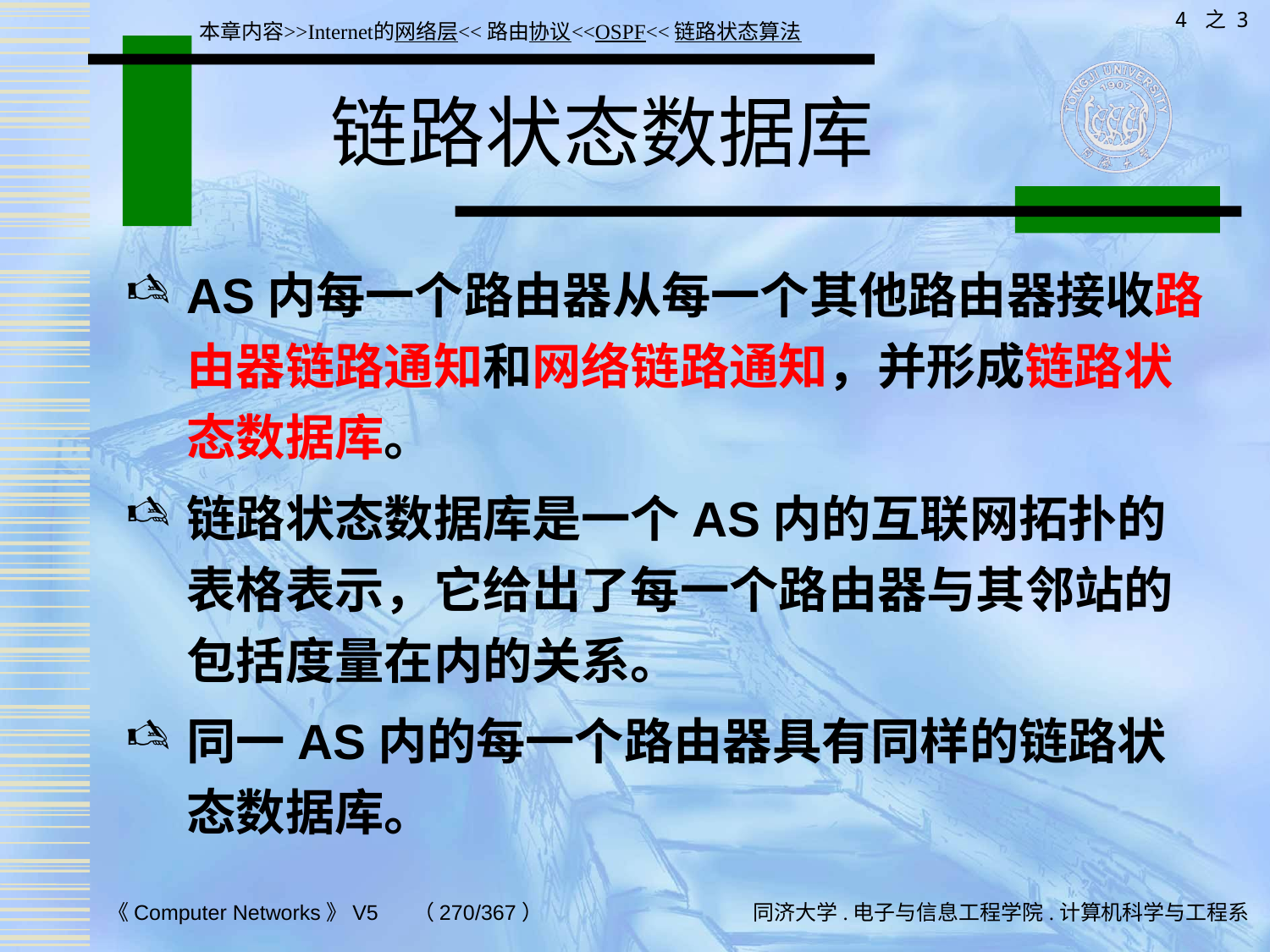

4 之 3
本章内容>>Internet的网络层<<路由协议<<OSPF<<链路状态算法
# 链路状态数据库
AS内每一个路由器从每一个其他路由器接收路由器链路通知和网络链路通知，并形成链路状态数据库。
链路状态数据库是一个AS内的互联网拓扑的表格表示，它给出了每一个路由器与其邻站的包括度量在内的关系。
同一AS内的每一个路由器具有同样的链路状态数据库。